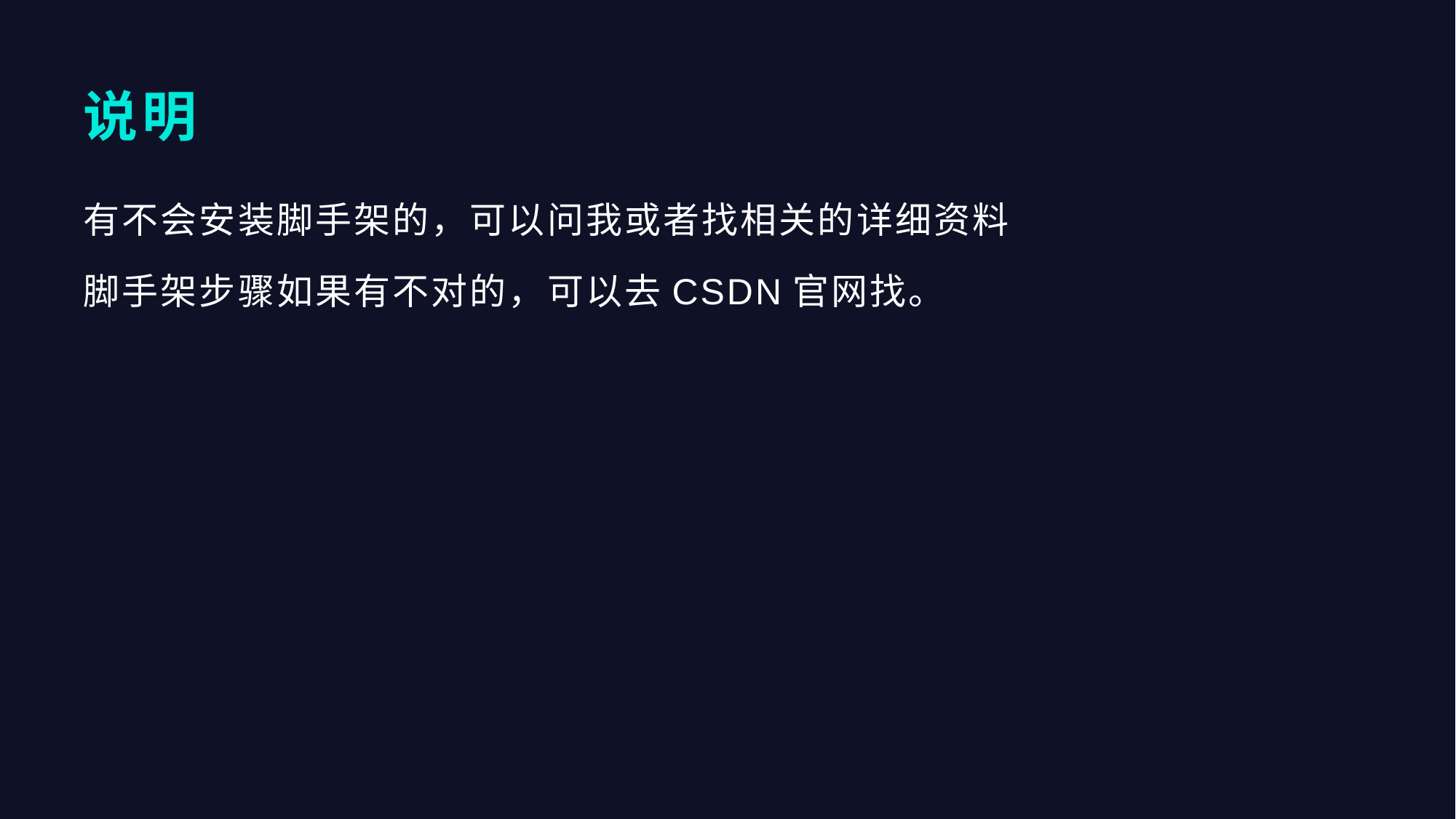

# 说明
有不会安装脚手架的，可以问我或者找相关的详细资料
脚手架步骤如果有不对的，可以去CSDN官网找。